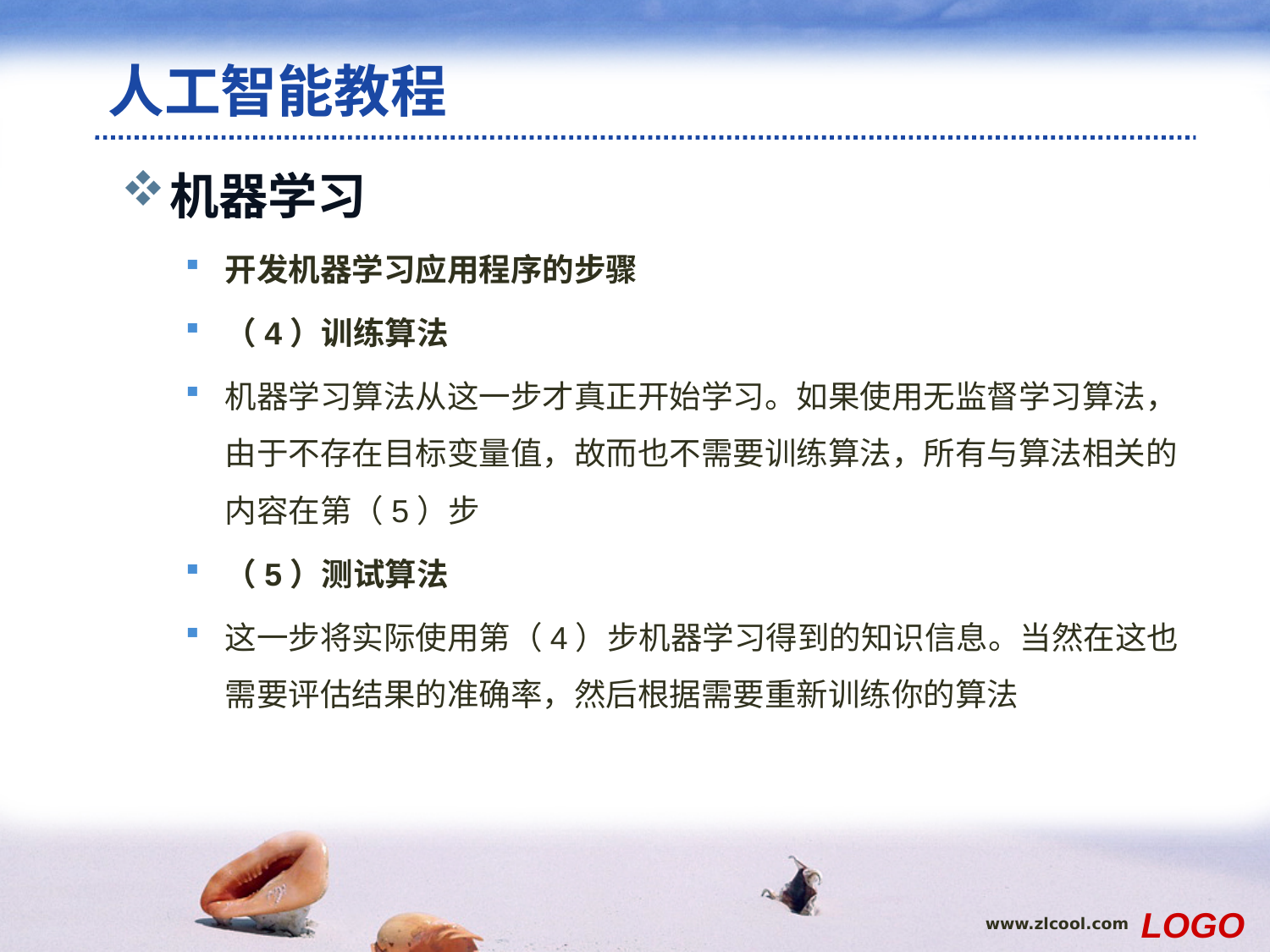

# 人工智能教程
机器学习
开发机器学习应用程序的步骤
（4）训练算法
机器学习算法从这一步才真正开始学习。如果使用无监督学习算法，由于不存在目标变量值，故而也不需要训练算法，所有与算法相关的内容在第（5）步
（5）测试算法
这一步将实际使用第（4）步机器学习得到的知识信息。当然在这也需要评估结果的准确率，然后根据需要重新训练你的算法

LOGO
www.zlcool.com